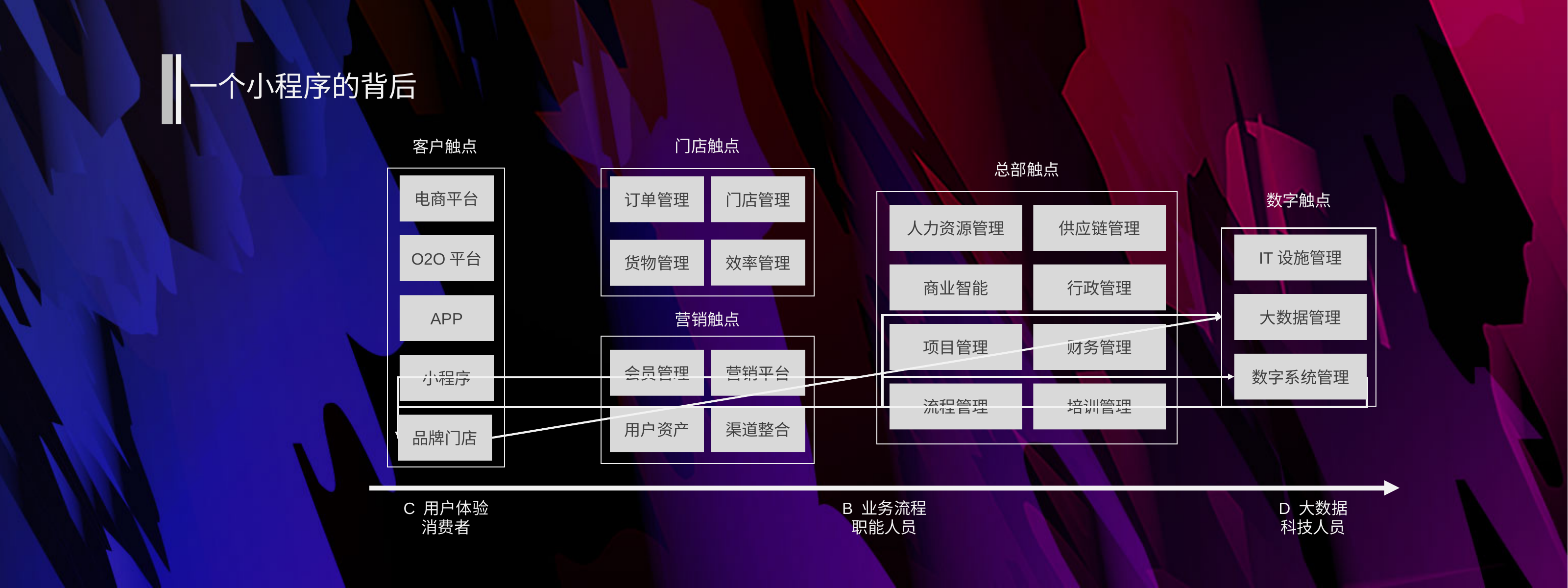

一个小程序的背后
门店触点
客户触点
总部触点

电商平台
订单管理
门店管理
数字触点

人力资源管理
供应链管理

IT设施管理
O2O平台
效率管理
货物管理
商业智能
行政管理
大数据管理
APP
营销触点
项目管理
财务管理

会员管理
营销平台
数字系统管理
小程序
流程管理
培训管理
用户资产
渠道整合
品牌门店
C 用户体验
消费者
B 业务流程
职能人员
D 大数据
科技人员